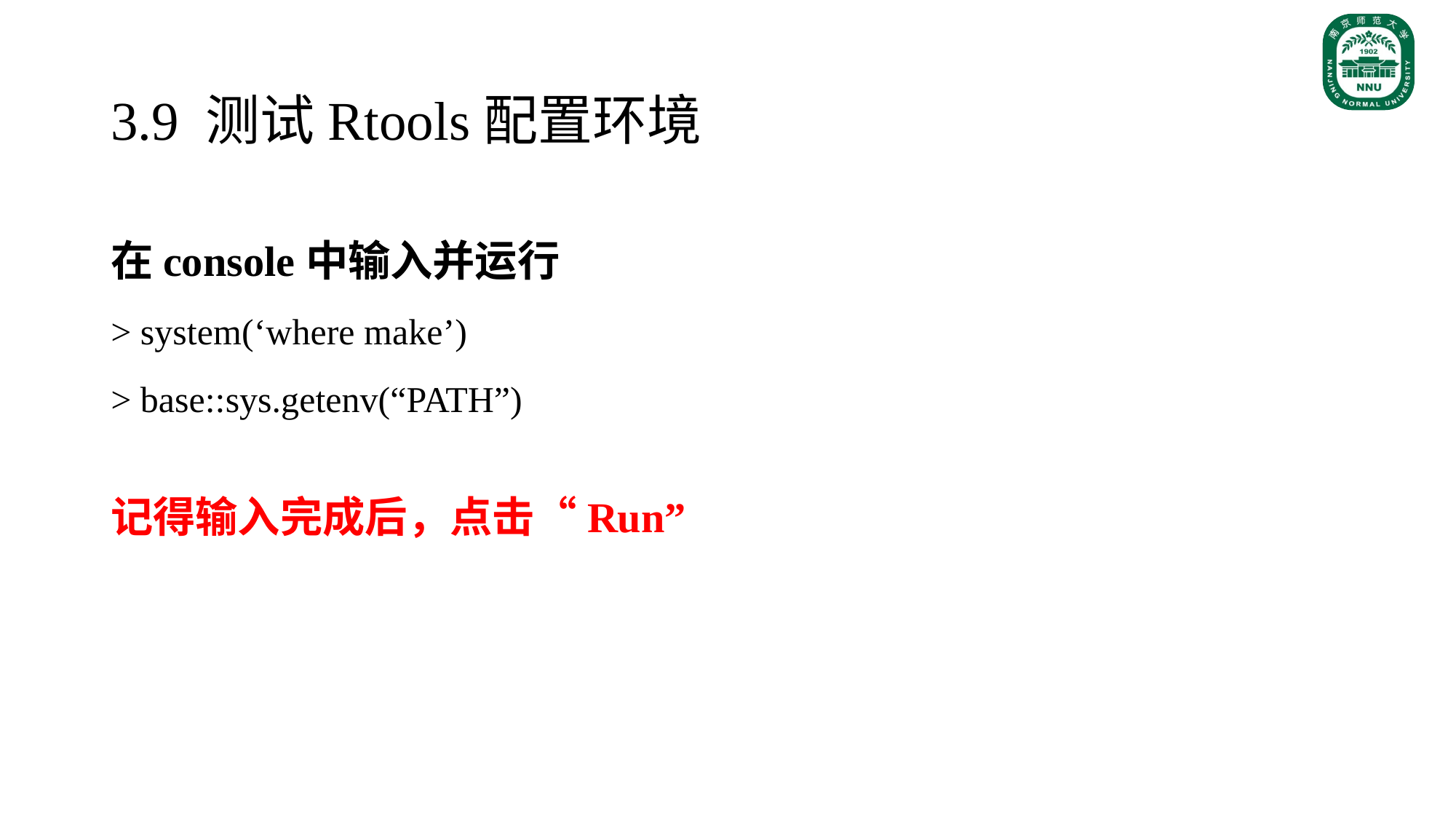

# 3.9 测试Rtools配置环境
在console中输入并运行
> system(‘where make’)
> base::sys.getenv(“PATH”)

记得输入完成后，点击“Run”